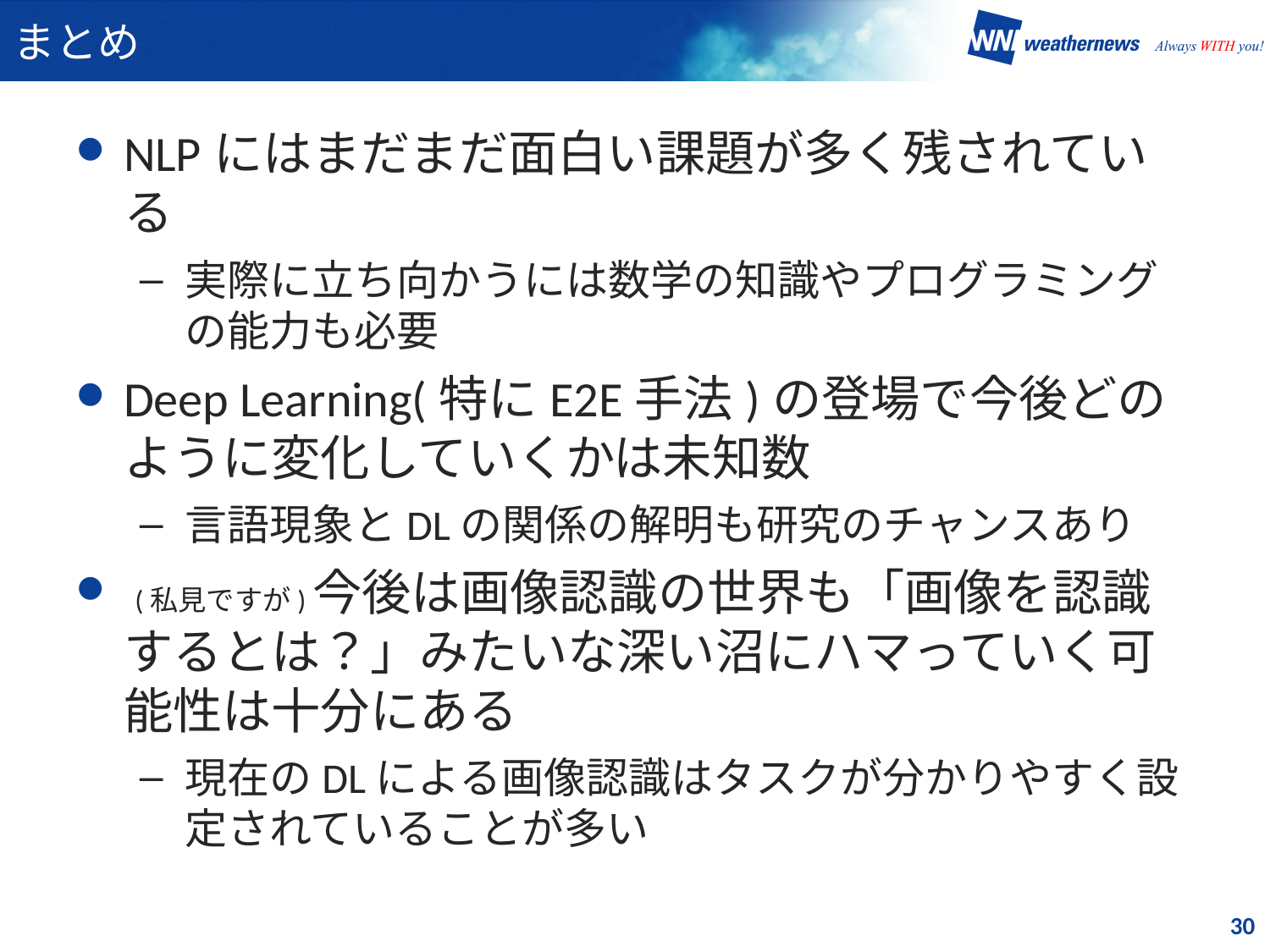

# まとめ
NLPにはまだまだ面白い課題が多く残されている
実際に立ち向かうには数学の知識やプログラミングの能力も必要
Deep Learning(特にE2E手法)の登場で今後どのように変化していくかは未知数
言語現象とDLの関係の解明も研究のチャンスあり
 (私見ですが)今後は画像認識の世界も「画像を認識するとは？」みたいな深い沼にハマっていく可能性は十分にある
現在のDLによる画像認識はタスクが分かりやすく設定されていることが多い
30